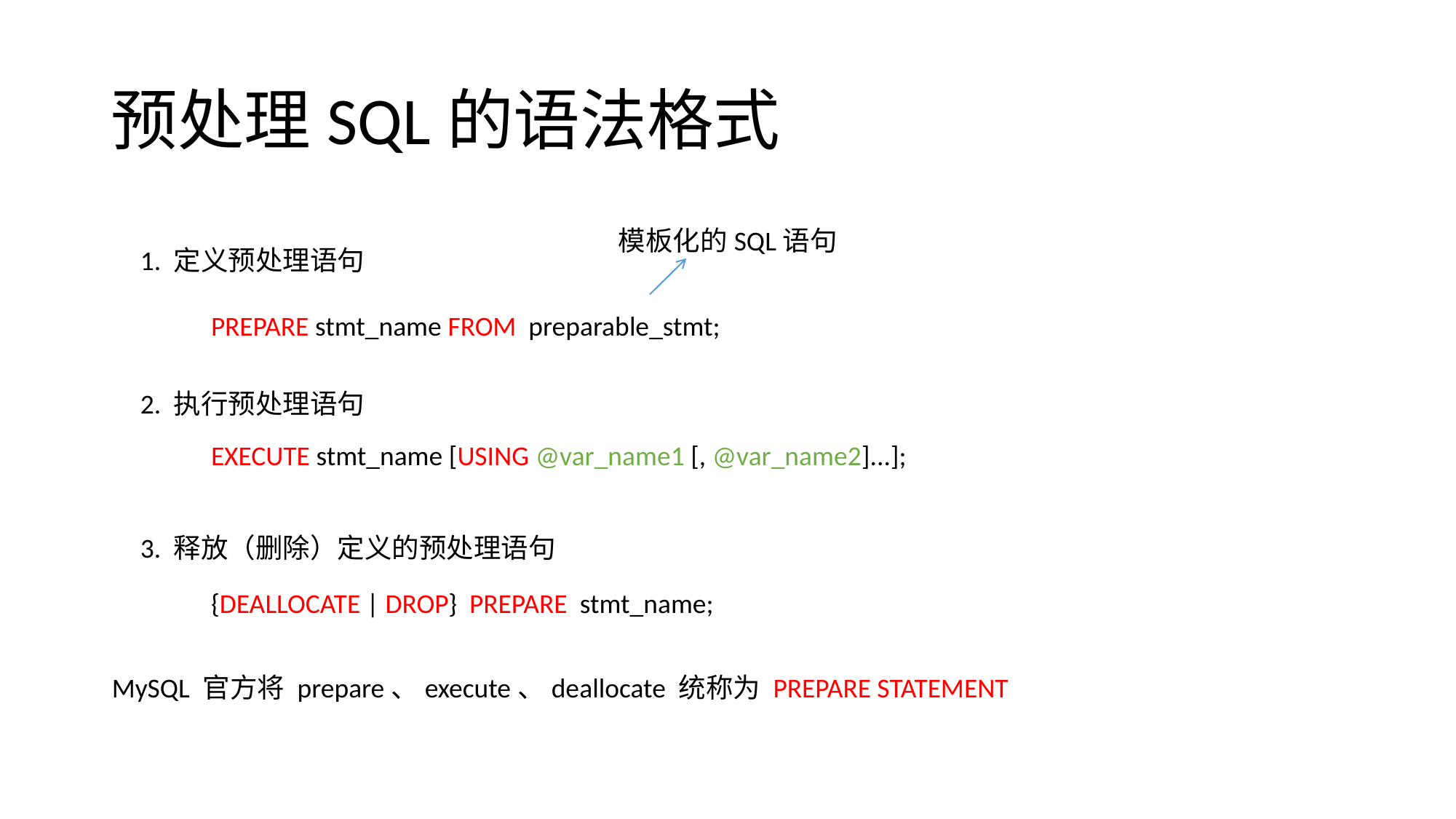

# 预处理SQL的语法格式
模板化的SQL语句
1. 定义预处理语句
PREPARE stmt_name FROM  preparable_stmt;
2. 执行预处理语句
EXECUTE stmt_name [USING @var_name1 [, @var_name2]...];
3. 释放（删除）定义的预处理语句
{DEALLOCATE | DROP}  PREPARE  stmt_name;
MySQL 官方将 prepare、execute、deallocate 统称为 PREPARE STATEMENT